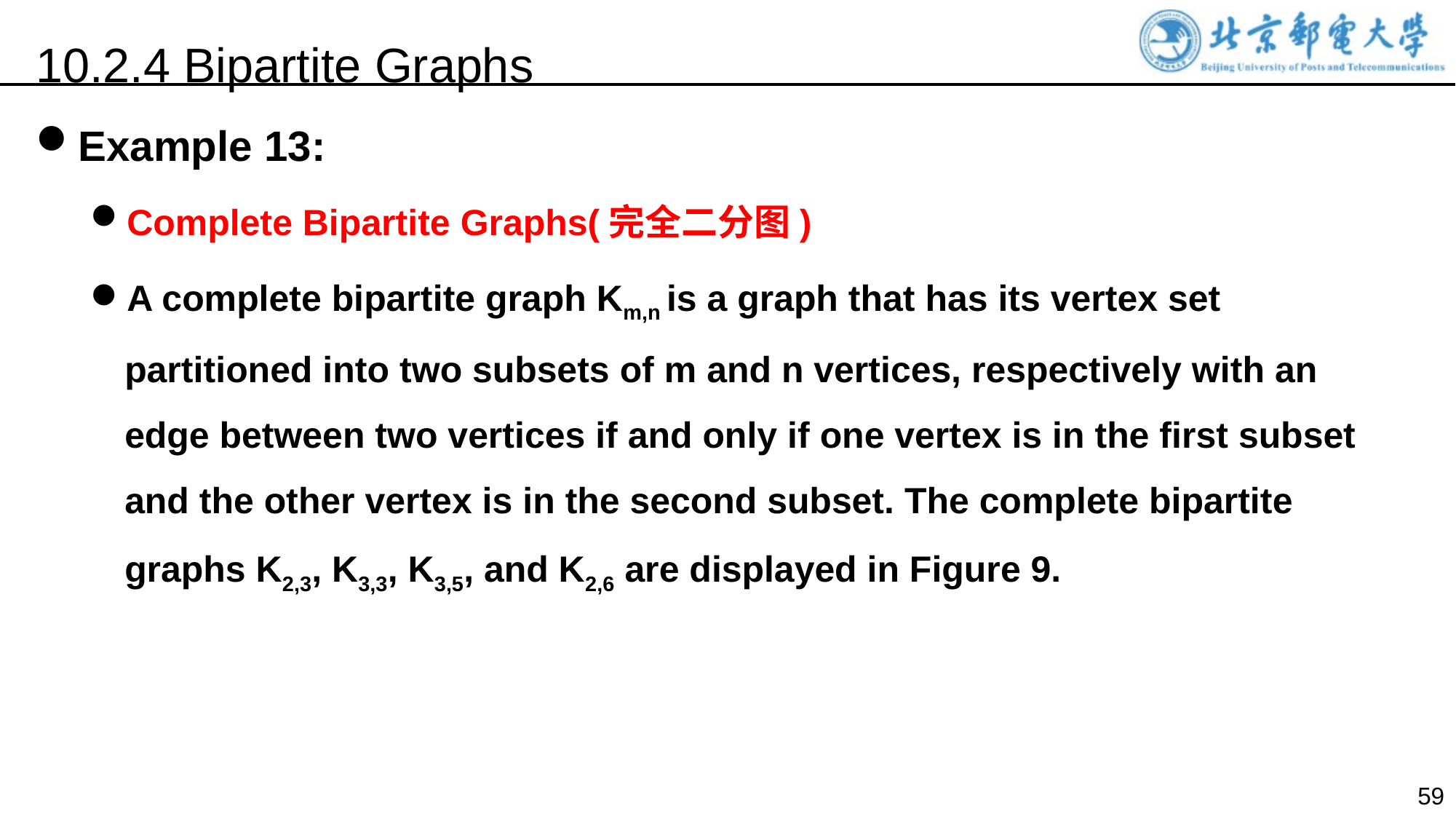

10.2.4 Bipartite Graphs
Example 13:
Complete Bipartite Graphs(完全二分图)
A complete bipartite graph Km,n is a graph that has its vertex set partitioned into two subsets of m and n vertices, respectively with an edge between two vertices if and only if one vertex is in the first subset and the other vertex is in the second subset. The complete bipartite graphs K2,3, K3,3, K3,5, and K2,6 are displayed in Figure 9.